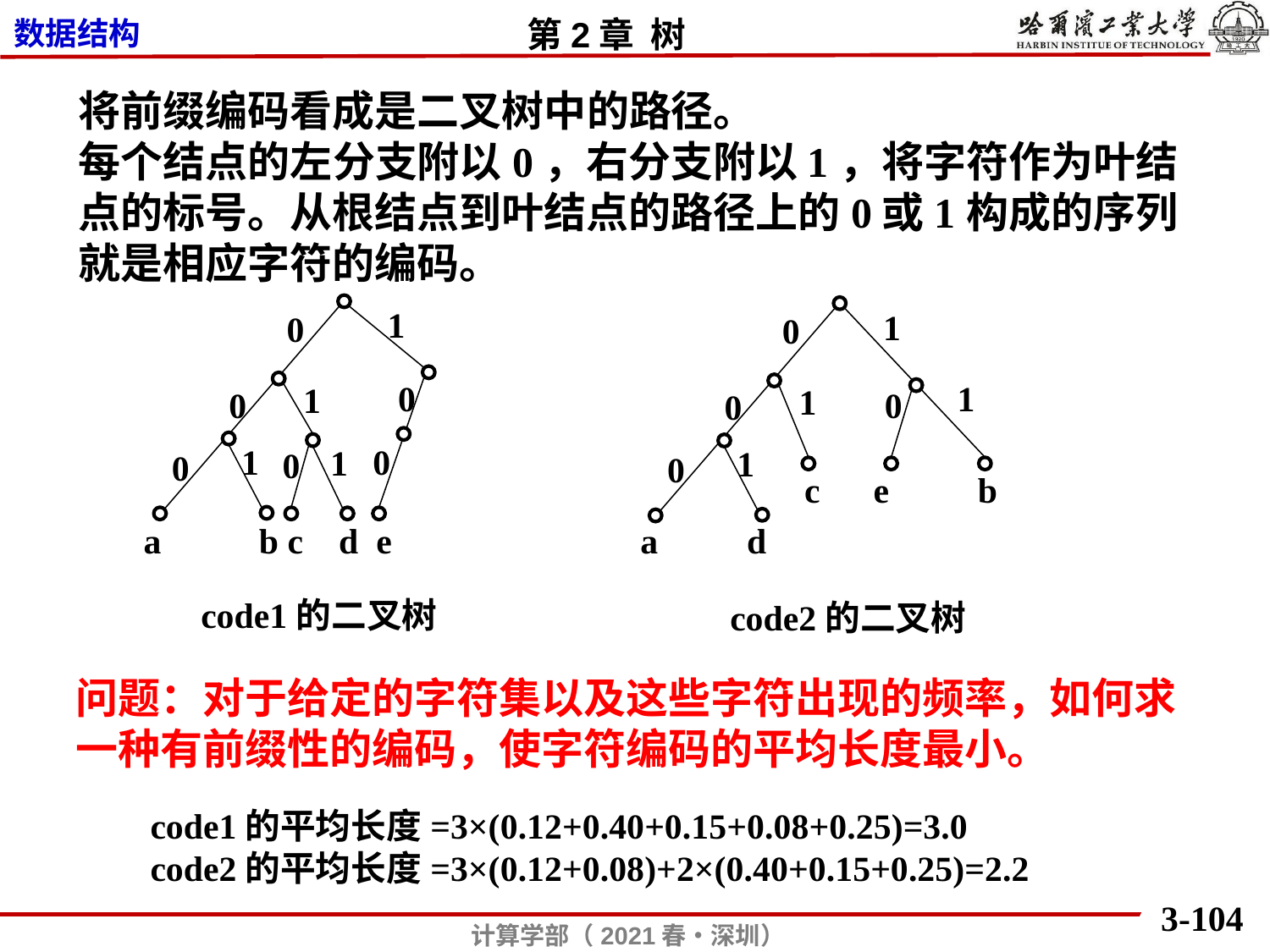

将前缀编码看成是二叉树中的路径。
每个结点的左分支附以0，右分支附以1，将字符作为叶结点的标号。从根结点到叶结点的路径上的0或1构成的序列就是相应字符的编码。

1

1
0
0

0
1
1

1

0
0
0

1

0

1
1
0
0
0

c      e          b

a           b c    d  e
a          d
code1的二叉树
code2的二叉树
问题：对于给定的字符集以及这些字符出现的频率，如何求一种有前缀性的编码，使字符编码的平均长度最小。
code1的平均长度=3×(0.12+0.40+0.15+0.08+0.25)=3.0
code2的平均长度=3×(0.12+0.08)+2×(0.40+0.15+0.25)=2.2